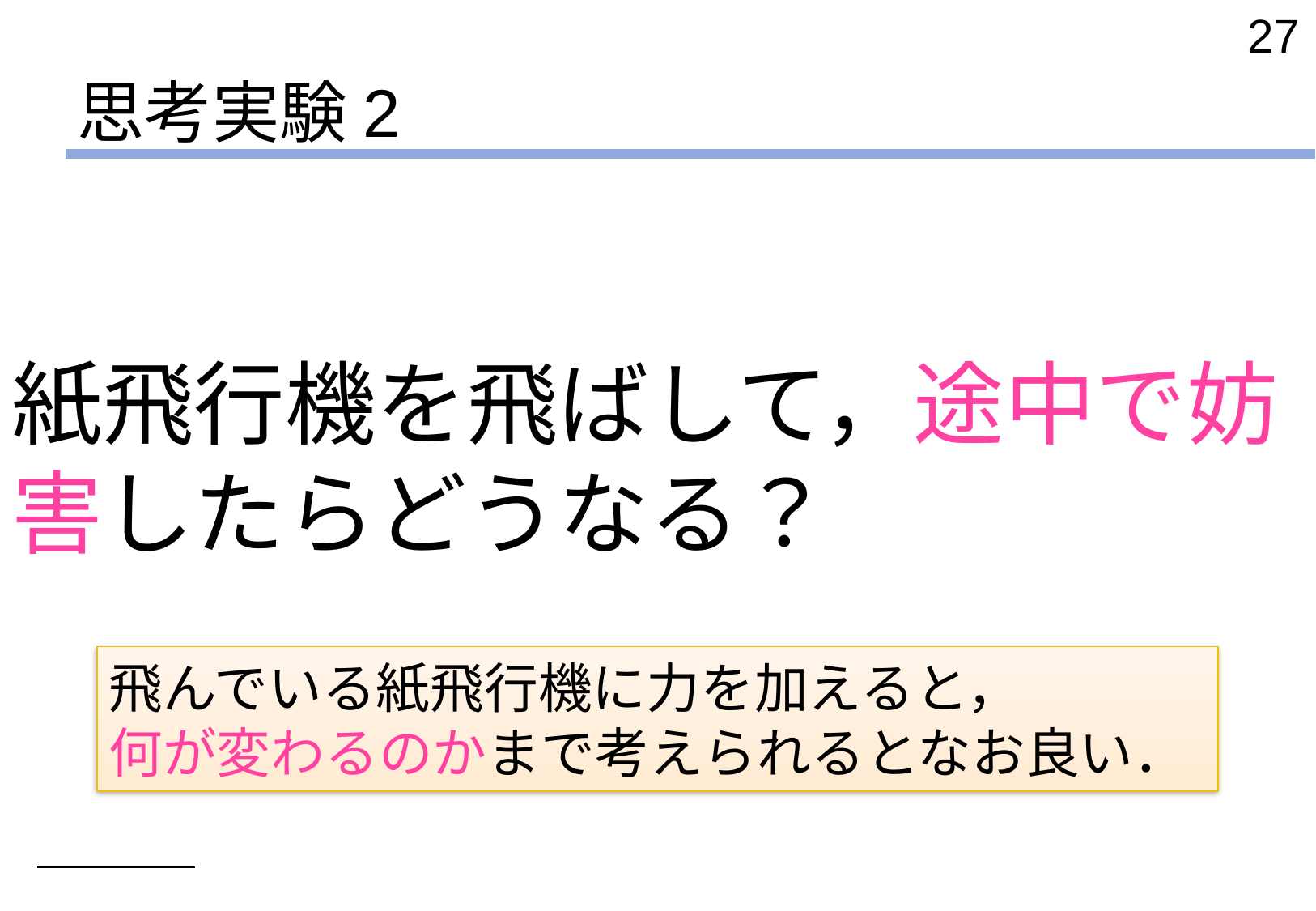

27
# 思考実験2
紙飛行機を飛ばして，途中で妨害したらどうなる？
飛んでいる紙飛行機に力を加えると，
何が変わるのかまで考えられるとなお良い．